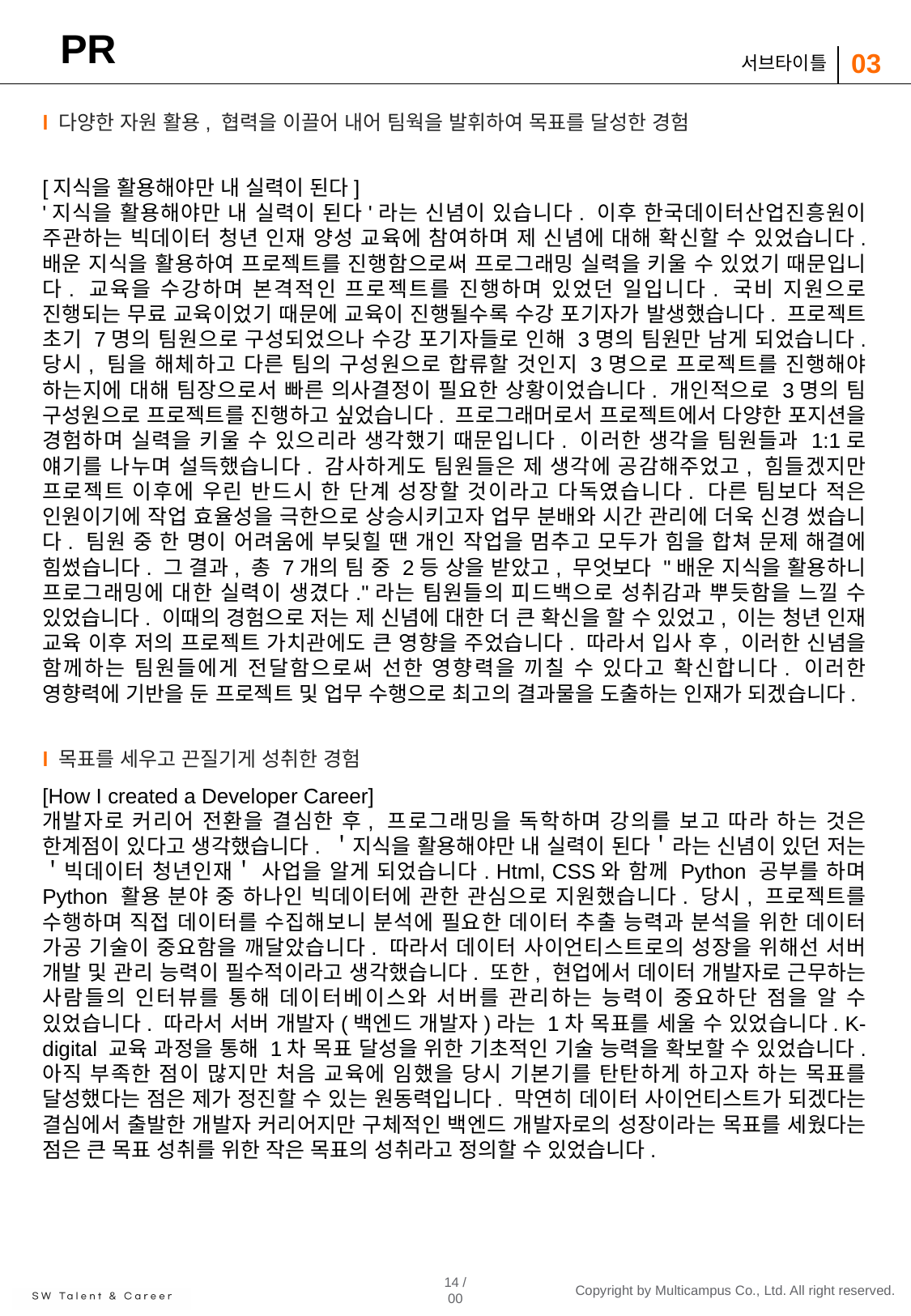

# PR
03
서브타이틀
l 다양한 자원 활용, 협력을 이끌어 내어 팀웍을 발휘하여 목표를 달성한 경험
[지식을 활용해야만 내 실력이 된다]
'지식을 활용해야만 내 실력이 된다'라는 신념이 있습니다. 이후 한국데이터산업진흥원이 주관하는 빅데이터 청년 인재 양성 교육에 참여하며 제 신념에 대해 확신할 수 있었습니다. 배운 지식을 활용하여 프로젝트를 진행함으로써 프로그래밍 실력을 키울 수 있었기 때문입니다. 교육을 수강하며 본격적인 프로젝트를 진행하며 있었던 일입니다. 국비 지원으로 진행되는 무료 교육이었기 때문에 교육이 진행될수록 수강 포기자가 발생했습니다. 프로젝트 초기 7명의 팀원으로 구성되었으나 수강 포기자들로 인해 3명의 팀원만 남게 되었습니다. 당시, 팀을 해체하고 다른 팀의 구성원으로 합류할 것인지 3명으로 프로젝트를 진행해야 하는지에 대해 팀장으로서 빠른 의사결정이 필요한 상황이었습니다. 개인적으로 3명의 팀 구성원으로 프로젝트를 진행하고 싶었습니다. 프로그래머로서 프로젝트에서 다양한 포지션을 경험하며 실력을 키울 수 있으리라 생각했기 때문입니다. 이러한 생각을 팀원들과 1:1로 얘기를 나누며 설득했습니다. 감사하게도 팀원들은 제 생각에 공감해주었고, 힘들겠지만 프로젝트 이후에 우린 반드시 한 단계 성장할 것이라고 다독였습니다. 다른 팀보다 적은 인원이기에 작업 효율성을 극한으로 상승시키고자 업무 분배와 시간 관리에 더욱 신경 썼습니다. 팀원 중 한 명이 어려움에 부딪힐 땐 개인 작업을 멈추고 모두가 힘을 합쳐 문제 해결에 힘썼습니다. 그 결과, 총 7개의 팀 중 2등 상을 받았고, 무엇보다 "배운 지식을 활용하니 프로그래밍에 대한 실력이 생겼다."라는 팀원들의 피드백으로 성취감과 뿌듯함을 느낄 수 있었습니다. 이때의 경험으로 저는 제 신념에 대한 더 큰 확신을 할 수 있었고, 이는 청년 인재 교육 이후 저의 프로젝트 가치관에도 큰 영향을 주었습니다. 따라서 입사 후, 이러한 신념을 함께하는 팀원들에게 전달함으로써 선한 영향력을 끼칠 수 있다고 확신합니다. 이러한 영향력에 기반을 둔 프로젝트 및 업무 수행으로 최고의 결과물을 도출하는 인재가 되겠습니다.
l 목표를 세우고 끈질기게 성취한 경험
[How I created a Developer Career]
개발자로 커리어 전환을 결심한 후, 프로그래밍을 독학하며 강의를 보고 따라 하는 것은 한계점이 있다고 생각했습니다. ＇지식을 활용해야만 내 실력이 된다＇라는 신념이 있던 저는 ＇빅데이터 청년인재＇ 사업을 알게 되었습니다. Html, CSS와 함께 Python 공부를 하며 Python 활용 분야 중 하나인 빅데이터에 관한 관심으로 지원했습니다. 당시, 프로젝트를 수행하며 직접 데이터를 수집해보니 분석에 필요한 데이터 추출 능력과 분석을 위한 데이터 가공 기술이 중요함을 깨달았습니다. 따라서 데이터 사이언티스트로의 성장을 위해선 서버 개발 및 관리 능력이 필수적이라고 생각했습니다. 또한, 현업에서 데이터 개발자로 근무하는 사람들의 인터뷰를 통해 데이터베이스와 서버를 관리하는 능력이 중요하단 점을 알 수 있었습니다. 따라서 서버 개발자(백엔드 개발자)라는 1차 목표를 세울 수 있었습니다. K-digital 교육 과정을 통해 1차 목표 달성을 위한 기초적인 기술 능력을 확보할 수 있었습니다. 아직 부족한 점이 많지만 처음 교육에 임했을 당시 기본기를 탄탄하게 하고자 하는 목표를 달성했다는 점은 제가 정진할 수 있는 원동력입니다. 막연히 데이터 사이언티스트가 되겠다는 결심에서 출발한 개발자 커리어지만 구체적인 백엔드 개발자로의 성장이라는 목표를 세웠다는 점은 큰 목표 성취를 위한 작은 목표의 성취라고 정의할 수 있었습니다.